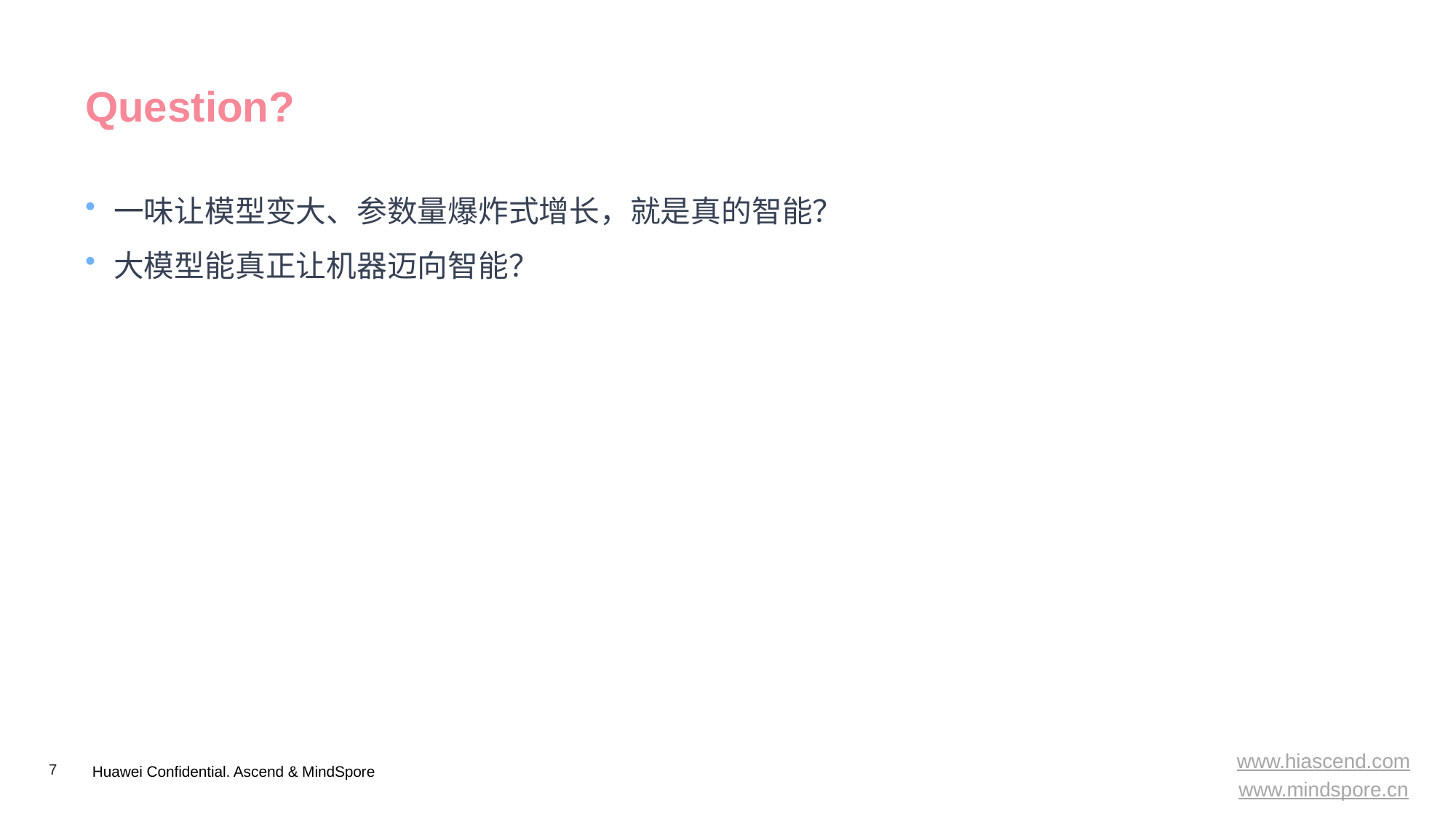

# Question?
一味让模型变大、参数量爆炸式增长，就是真的智能？
大模型能真正让机器迈向智能？